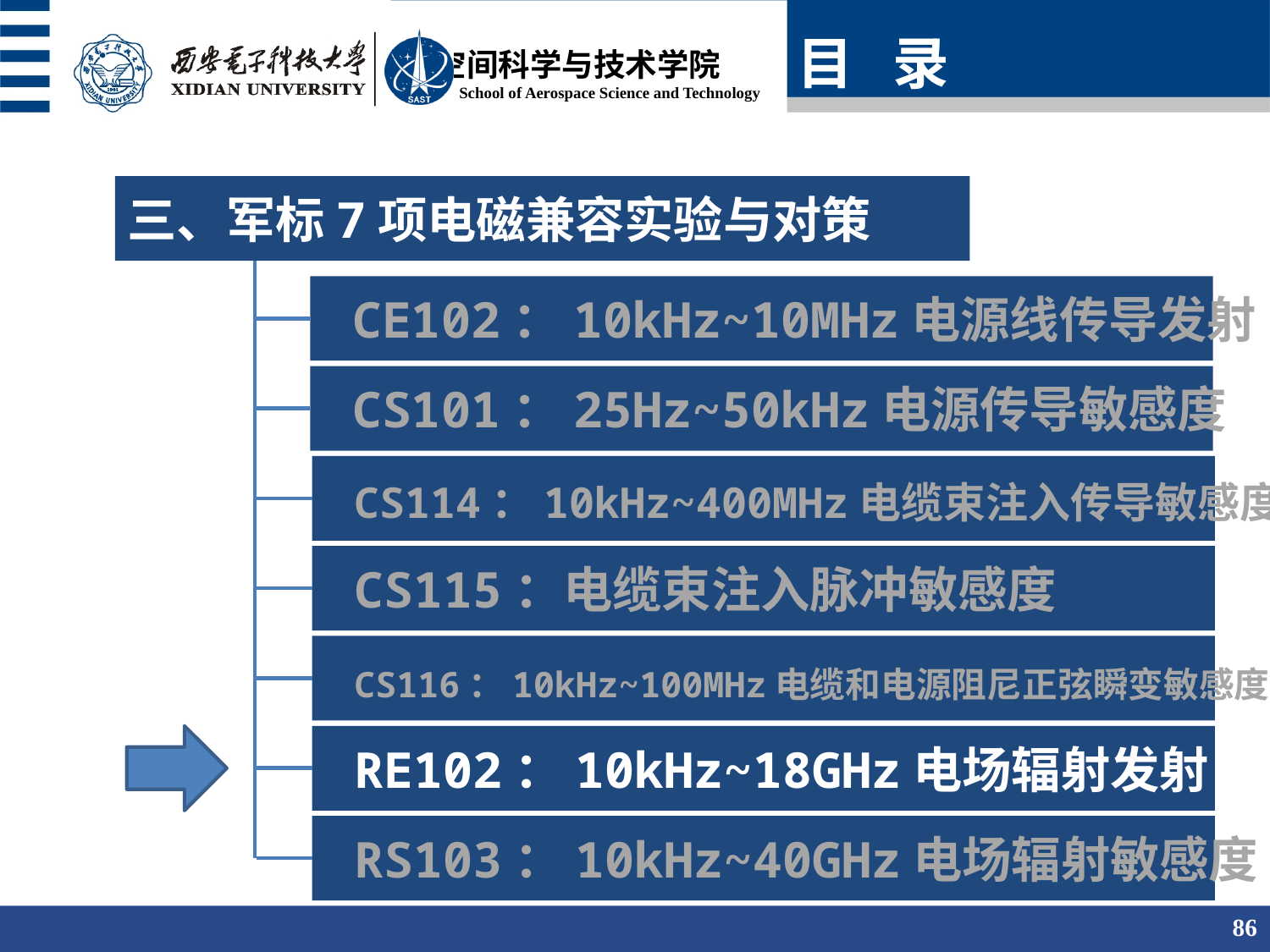

目   录
三、军标7项电磁兼容实验与对策
 CE102：10kHz~10MHz电源线传导发射
 CS101：25Hz~50kHz电源传导敏感度
 CS114：10kHz~400MHz电缆束注入传导敏感度
 CS115：电缆束注入脉冲敏感度
 CS116：10kHz~100MHz电缆和电源阻尼正弦瞬变敏感度

 RE102：10kHz~18GHz电场辐射发射
 RS103：10kHz~40GHz电场辐射敏感度